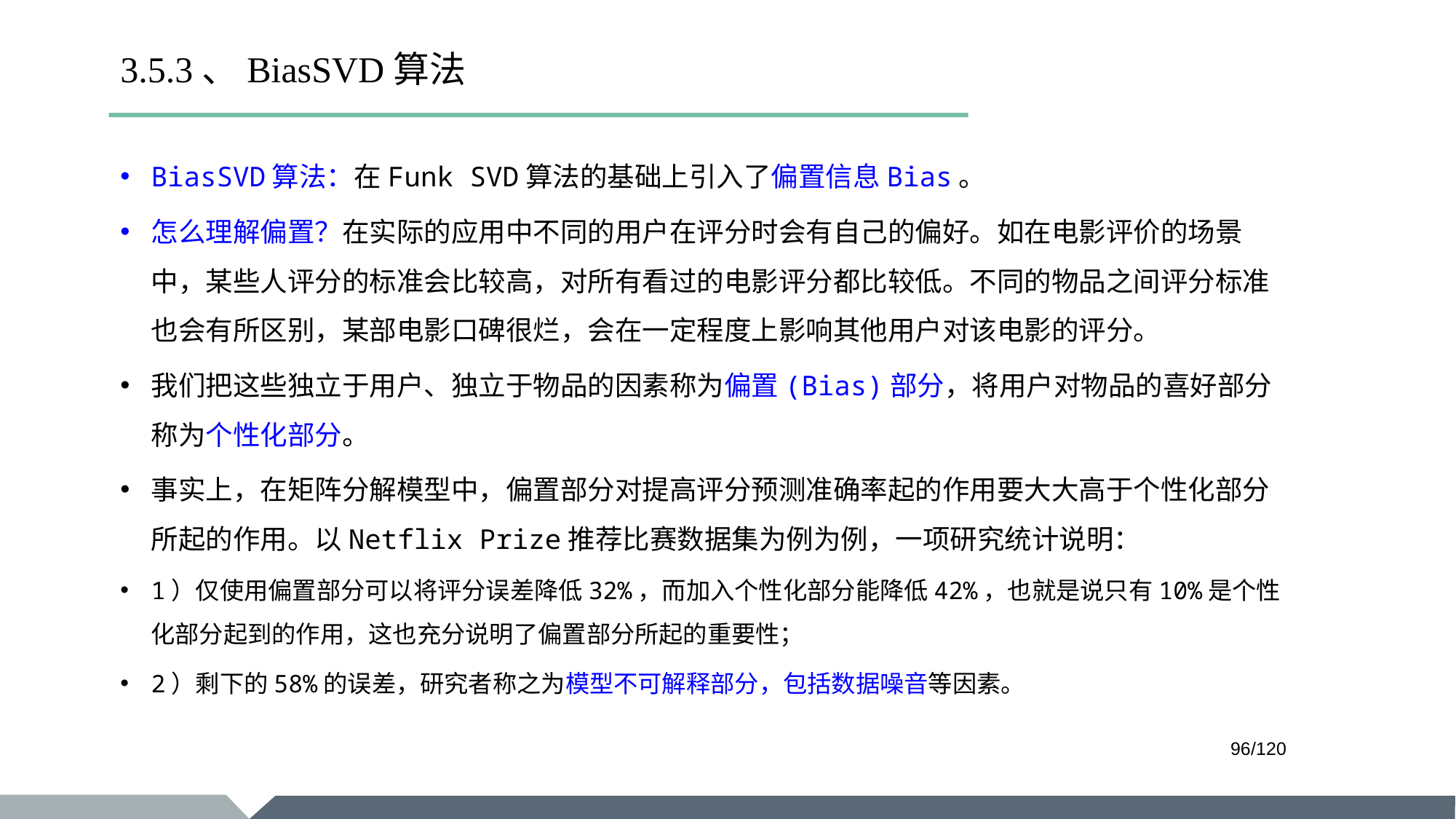

# 3.5.3、BiasSVD算法
BiasSVD算法：在Funk SVD算法的基础上引入了偏置信息Bias。
怎么理解偏置？在实际的应用中不同的用户在评分时会有自己的偏好。如在电影评价的场景中，某些人评分的标准会比较高，对所有看过的电影评分都比较低。不同的物品之间评分标准也会有所区别，某部电影口碑很烂，会在一定程度上影响其他用户对该电影的评分。
我们把这些独立于用户、独立于物品的因素称为偏置(Bias)部分，将用户对物品的喜好部分称为个性化部分。
事实上，在矩阵分解模型中，偏置部分对提高评分预测准确率起的作用要大大高于个性化部分所起的作用。以Netflix Prize推荐比赛数据集为例为例，一项研究统计说明：
1）仅使用偏置部分可以将评分误差降低32%，而加入个性化部分能降低42%，也就是说只有10%是个性化部分起到的作用，这也充分说明了偏置部分所起的重要性；
2）剩下的58%的误差，研究者称之为模型不可解释部分，包括数据噪音等因素。

96/120